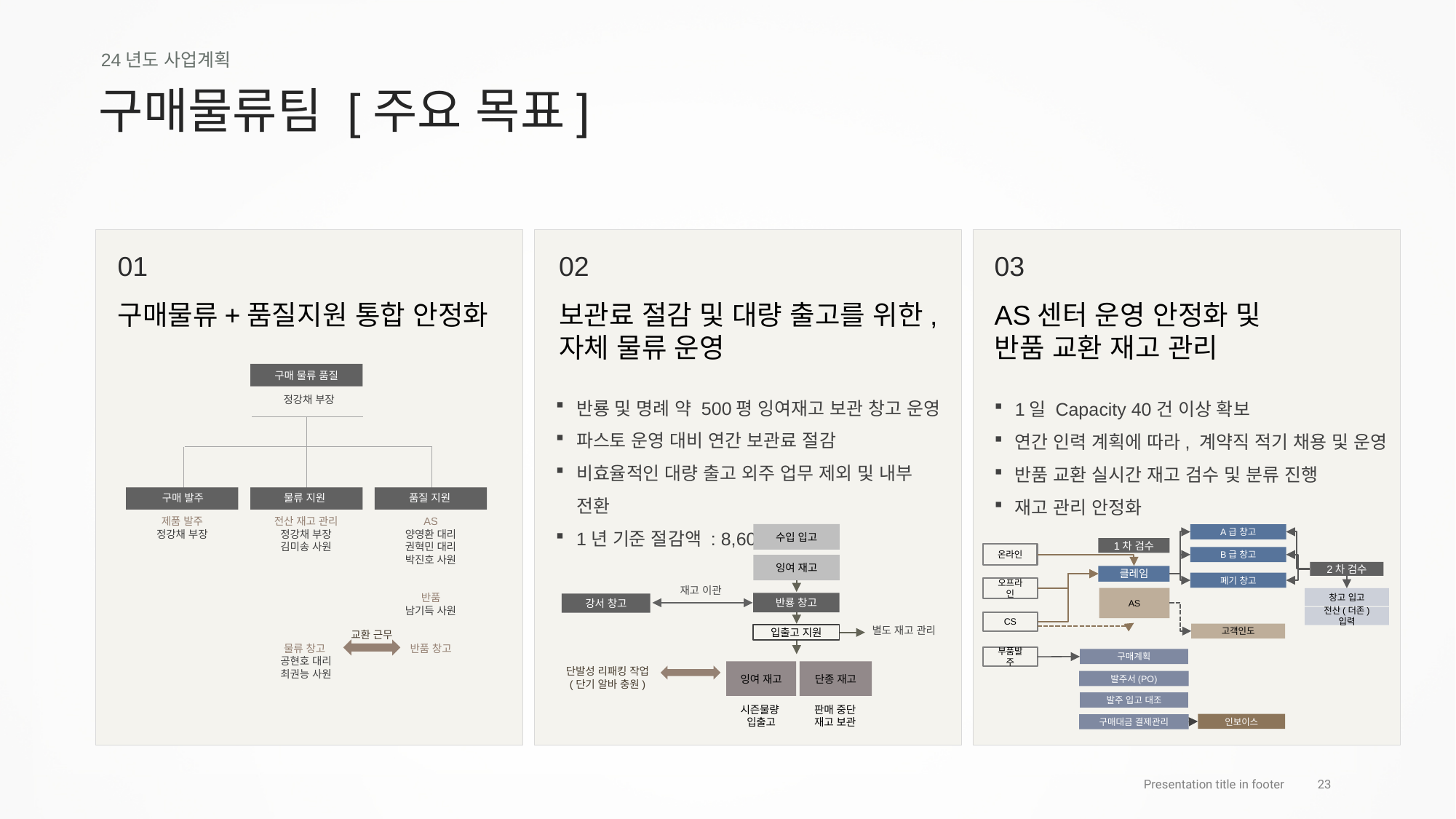

24년도 사업계획
구매물류팀 [주요 목표]

01
02
03
구매물류+품질지원 통합 안정화
보관료 절감 및 대량 출고를 위한,
자체 물류 운영
AS센터 운영 안정화 및
반품 교환 재고 관리
구매 물류 품질
정강채 부장
구매 발주
물류 지원
품질 지원

제품 발주
정강채 부장

전산 재고 관리
정강채 부장
김미송 사원

물류 창고
공현호 대리
최권능 사원
AS
양영환 대리
권혁민 대리
박진호 사원

반품
남기득 사원

반품 창고

교환 근무

반룡 및 명례 약 500평 잉여재고 보관 창고 운영
파스토 운영 대비 연간 보관료 절감
비효율적인 대량 출고 외주 업무 제외 및 내부 전환
1년 기준 절감액 : 8,600만원
1일 Capacity 40건 이상 확보
연간 인력 계획에 따라, 계약직 적기 채용 및 운영
반품 교환 실시간 재고 검수 및 분류 진행
재고 관리 안정화
수입 입고
잉여 재고
재고 이관
반룡 창고
강서 창고
별도 재고 관리
입출고 지원
단발성 리패킹 작업
(단기 알바 충원)
잉여 재고
단종 재고
시즌물량
입출고
판매 중단
재고 보관
A급 창고
1차 검수
온라인
B급 창고
2차 검수
클레임
폐기 창고
오프라인
AS
창고 입고
전산(더존) 입력
CS
고객인도
부품발주
구매계획
발주서(PO)
발주 입고 대조
인보이스
구매대금 결제관리